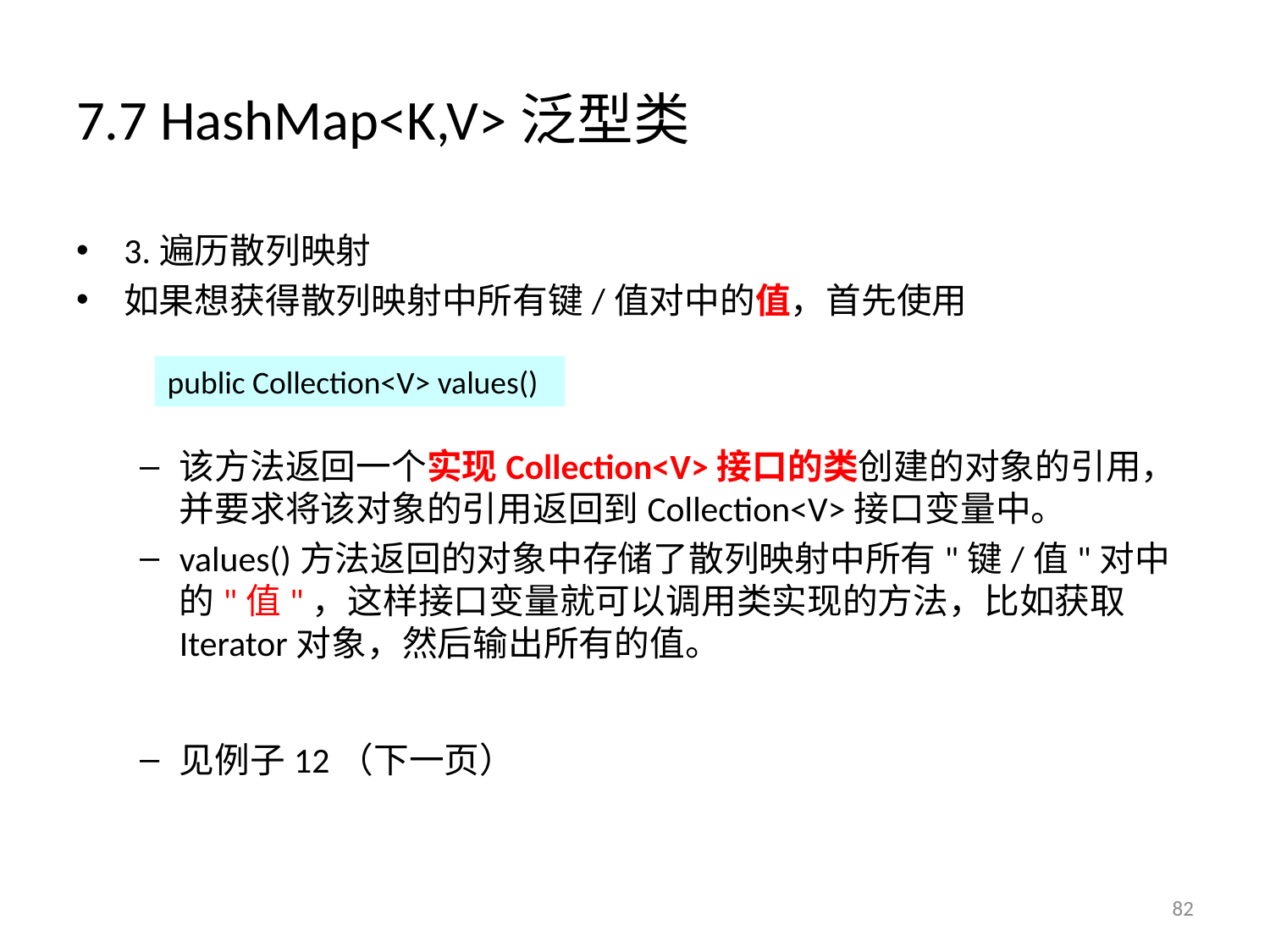

# 7.7 HashMap<K,V>泛型类
3.遍历散列映射
如果想获得散列映射中所有键/值对中的值，首先使用

该方法返回一个实现Collection<V>接口的类创建的对象的引用，并要求将该对象的引用返回到Collection<V>接口变量中。
values()方法返回的对象中存储了散列映射中所有"键/值"对中的"值"，这样接口变量就可以调用类实现的方法，比如获取Iterator对象，然后输出所有的值。

见例子12（下一页）
public Collection<V> values()
82